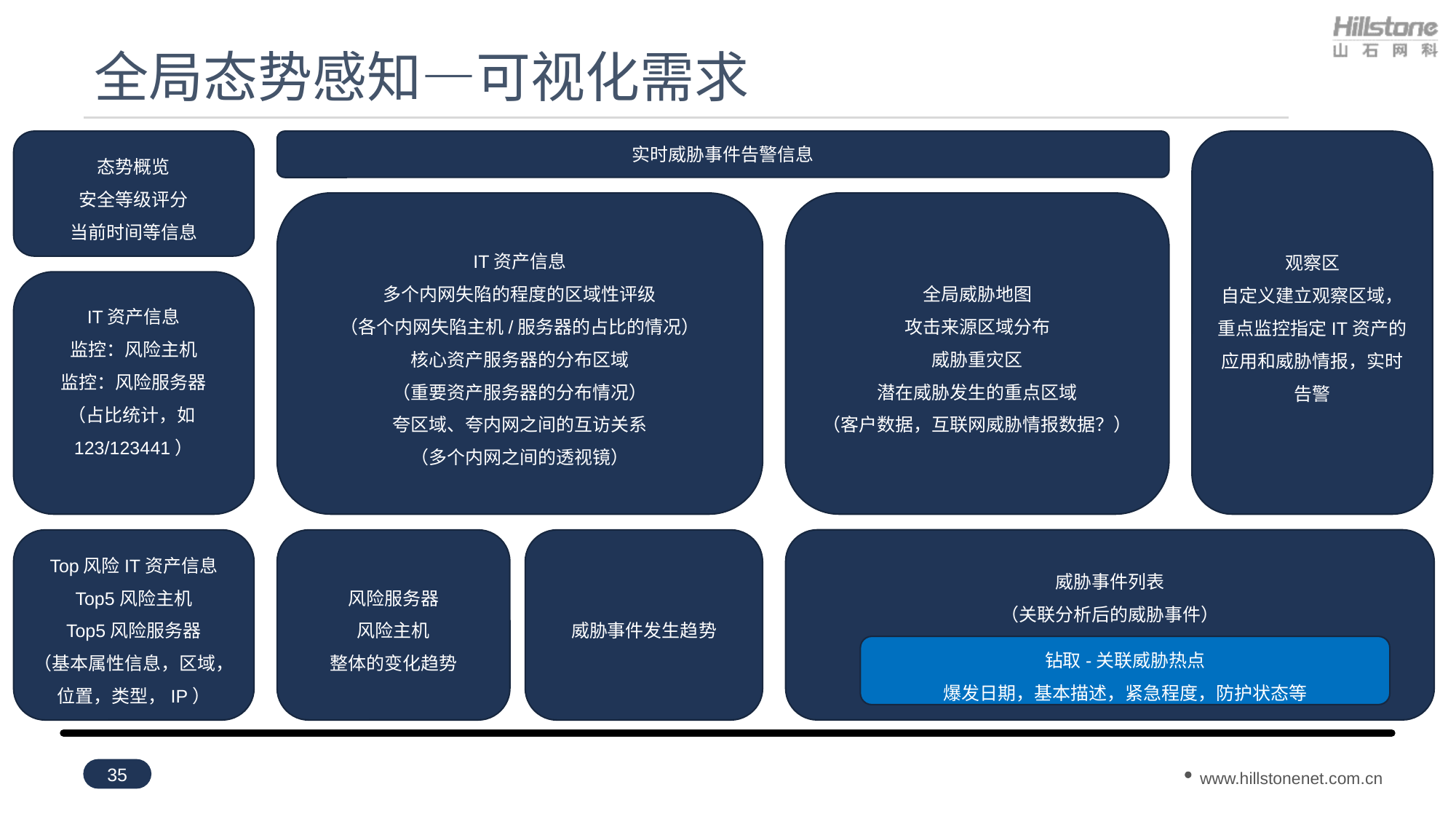

# 全局态势感知—可视化需求
观察区
自定义建立观察区域，重点监控指定IT资产的应用和威胁情报，实时告警
态势概览
安全等级评分
当前时间等信息
实时威胁事件告警信息
全局威胁地图
攻击来源区域分布
威胁重灾区
潜在威胁发生的重点区域
（客户数据，互联网威胁情报数据？）
IT资产信息
多个内网失陷的程度的区域性评级
（各个内网失陷主机/服务器的占比的情况）
核心资产服务器的分布区域
（重要资产服务器的分布情况）
夸区域、夸内网之间的互访关系
（多个内网之间的透视镜）
IT资产信息
监控：风险主机
监控：风险服务器
（占比统计，如123/123441）

威胁事件列表
（关联分析后的威胁事件）

Top风险IT资产信息
Top5风险主机
Top5风险服务器
（基本属性信息，区域，位置，类型，IP）
风险服务器
风险主机
整体的变化趋势
威胁事件发生趋势
钻取-关联威胁热点
爆发日期，基本描述，紧急程度，防护状态等
35